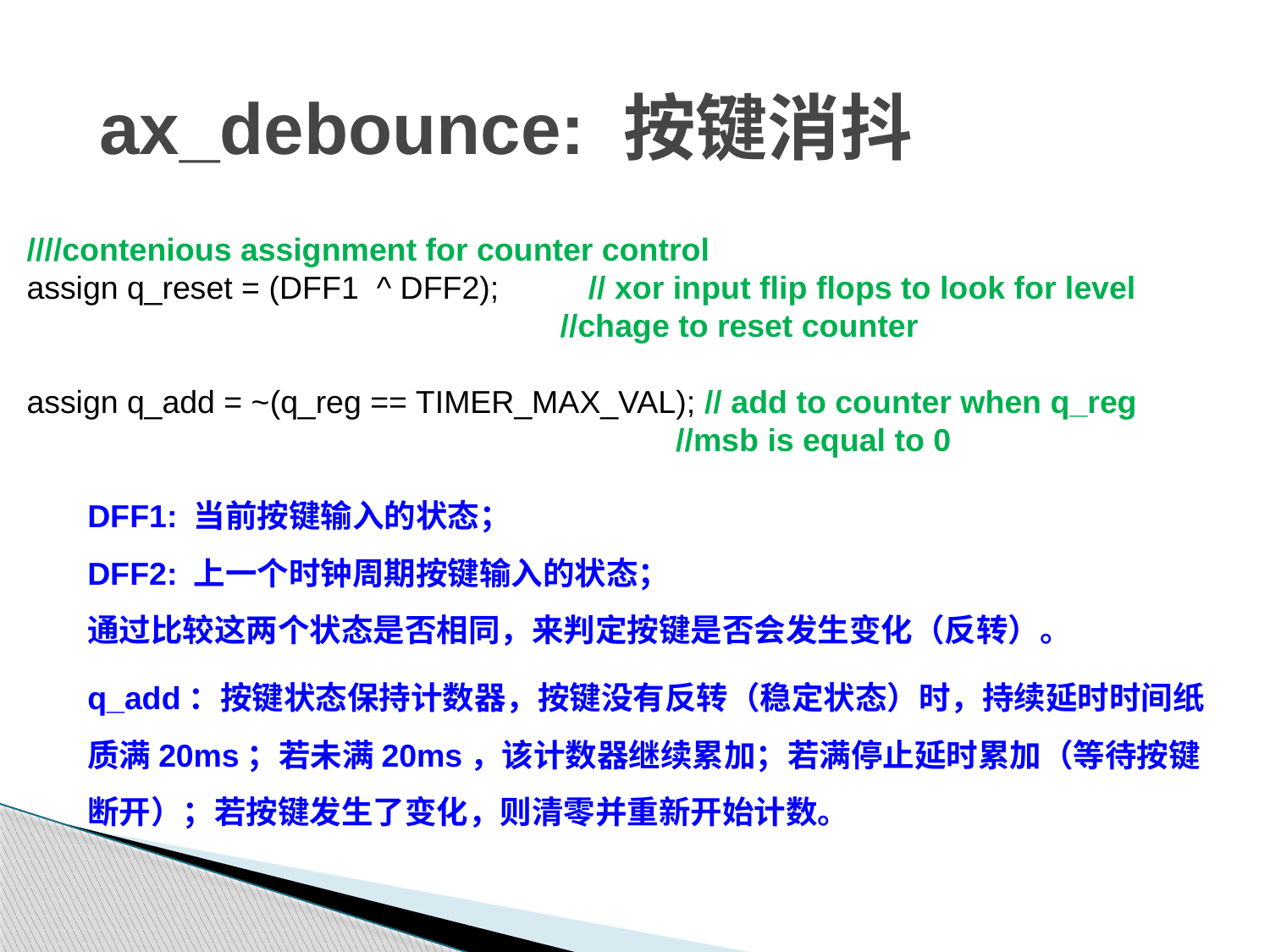

# ax_debounce: 按键消抖
////contenious assignment for counter control
assign q_reset = (DFF1  ^ DFF2);          // xor input flip flops to look for level
                                                            //chage to reset counter

assign q_add = ~(q_reg == TIMER_MAX_VAL); // add to counter when q_reg
                                                                         //msb is equal to 0
DFF1: 当前按键输入的状态；
DFF2: 上一个时钟周期按键输入的状态；
通过比较这两个状态是否相同，来判定按键是否会发生变化（反转）。
q_add：按键状态保持计数器，按键没有反转（稳定状态）时，持续延时时间纸质满20ms；若未满20ms，该计数器继续累加；若满停止延时累加（等待按键断开）；若按键发生了变化，则清零并重新开始计数。